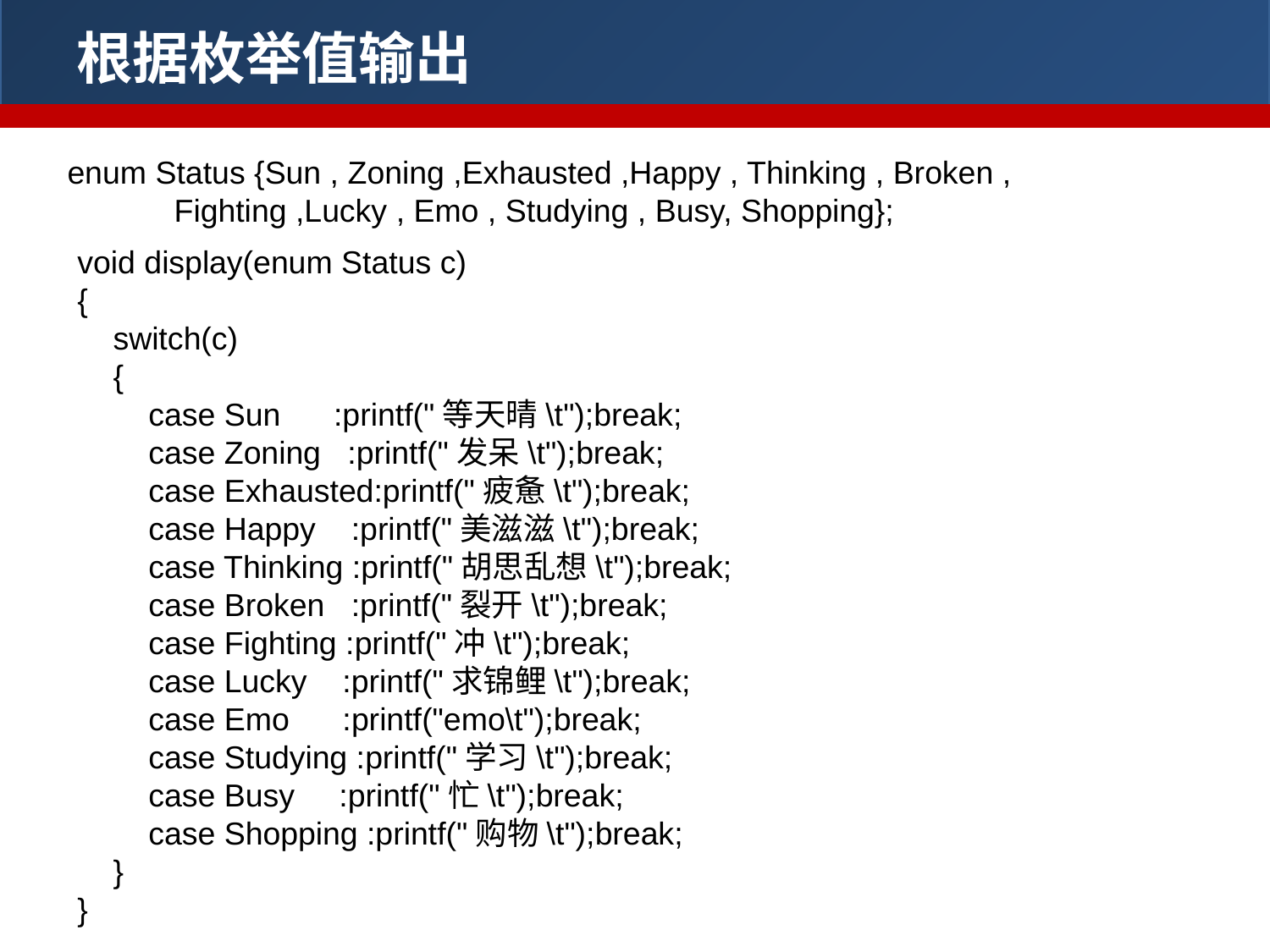

根据枚举值输出

enum Status {Sun , Zoning ,Exhausted ,Happy , Thinking , Broken ,
            Fighting ,Lucky , Emo , Studying , Busy, Shopping};
void display(enum Status c)
{
    switch(c)
    {
        case Sun      :printf("等天晴\t");break;
        case Zoning   :printf("发呆\t");break;
        case Exhausted:printf("疲惫\t");break;
        case Happy    :printf("美滋滋\t");break;
        case Thinking :printf("胡思乱想\t");break;
        case Broken   :printf("裂开\t");break;
        case Fighting :printf("冲\t");break;
        case Lucky    :printf("求锦鲤\t");break;
        case Emo      :printf("emo\t");break;
        case Studying :printf("学习\t");break;
        case Busy     :printf("忙\t");break;
        case Shopping :printf("购物\t");break;
    }
}